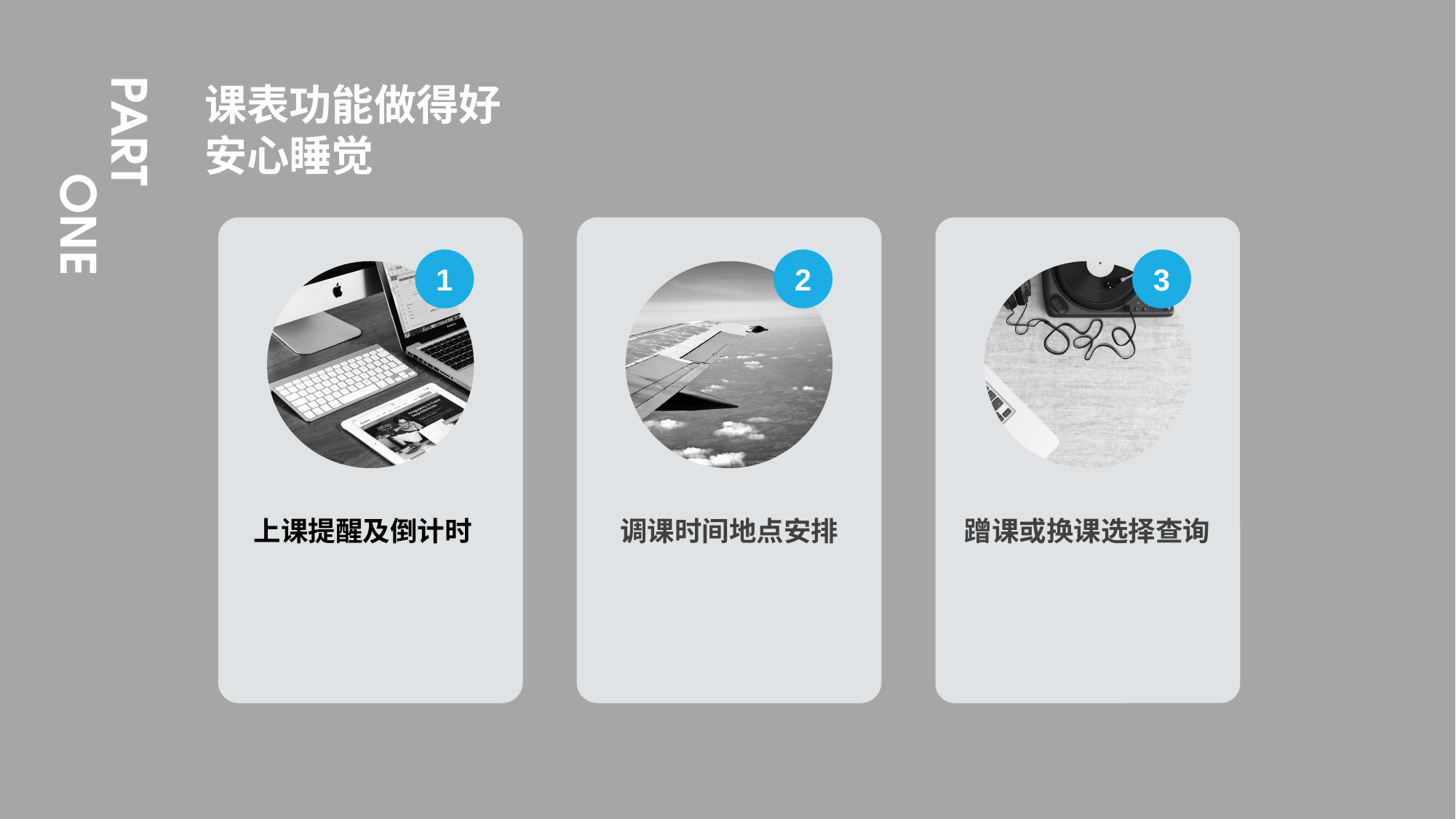

课表功能做得好
安心睡觉

1

上课提醒及倒计时

2

调课时间地点安排

3

蹭课或换课选择查询